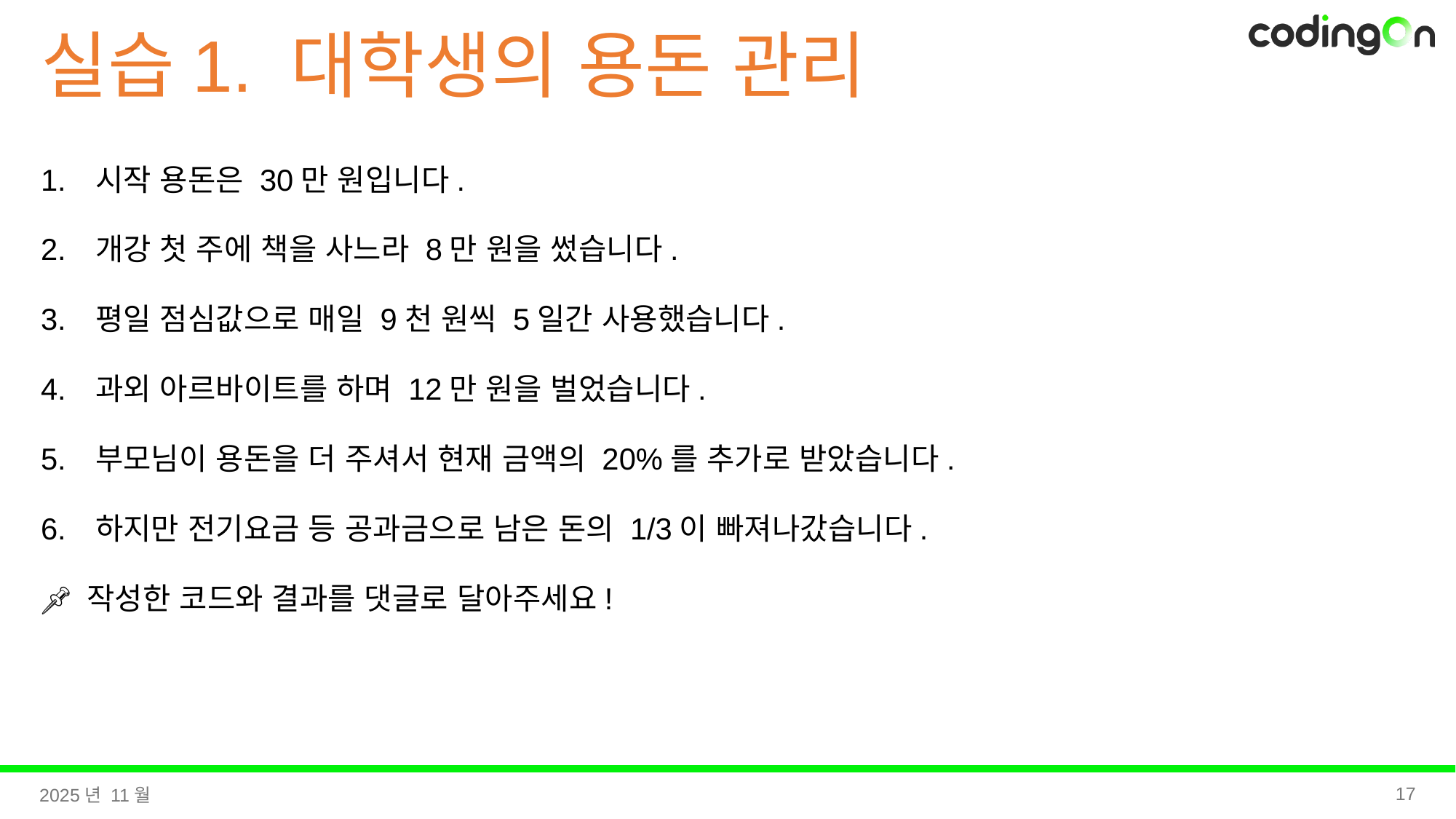

실습1. 대학생의 용돈 관리
시작 용돈은 30만 원입니다.
개강 첫 주에 책을 사느라 8만 원을 썼습니다.
평일 점심값으로 매일 9천 원씩 5일간 사용했습니다.
과외 아르바이트를 하며 12만 원을 벌었습니다.
부모님이 용돈을 더 주셔서 현재 금액의 20%를 추가로 받았습니다.
하지만 전기요금 등 공과금으로 남은 돈의 1/3이 빠져나갔습니다.
📌 작성한 코드와 결과를 댓글로 달아주세요!
17
2025년 11월